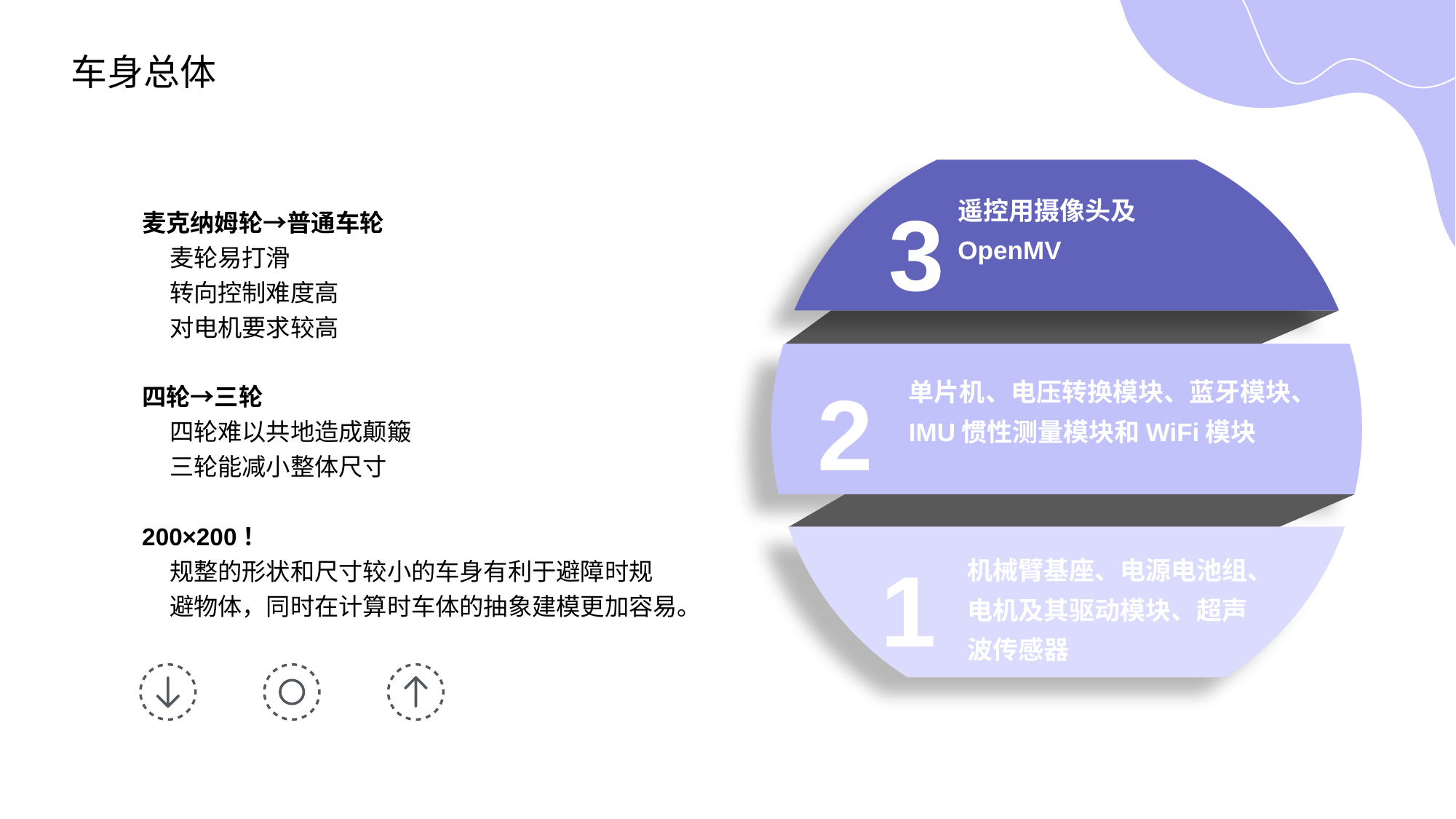

车身总体
3

遥控用摄像头及OpenMV

2

单片机、电压转换模块、蓝牙模块、IMU惯性测量模块和WiFi模块

1

机械臂基座、电源电池组、电机及其驱动模块、超声波传感器
麦克纳姆轮→普通车轮
    麦轮易打滑
    转向控制难度高
    对电机要求较高

四轮→三轮
    四轮难以共地造成颠簸
    三轮能减小整体尺寸

200×200！
    规整的形状和尺寸较小的车身有利于避障时规
    避物体，同时在计算时车体的抽象建模更加容易。